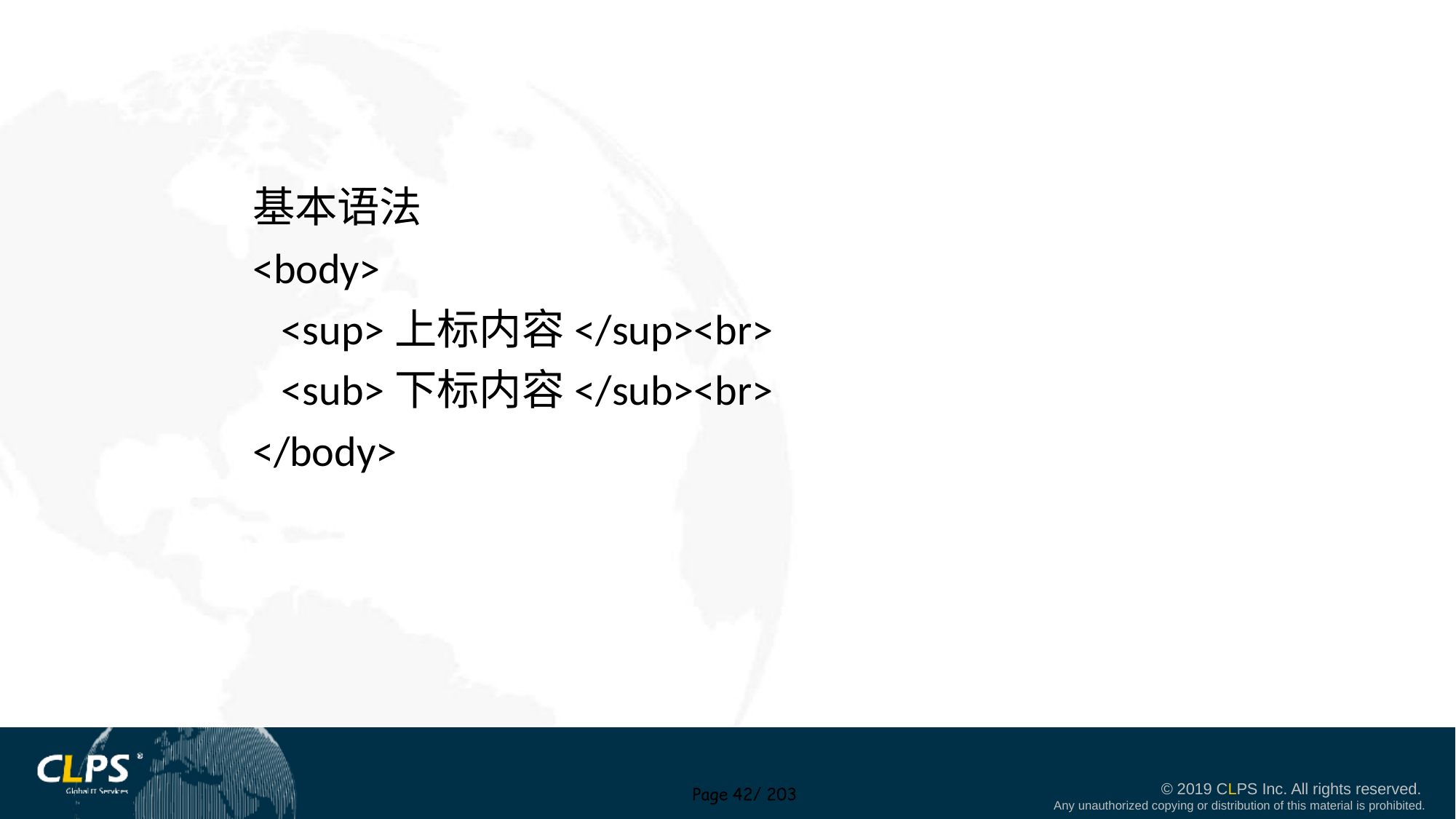

基本语法
<body>
   <sup>上标内容</sup><br>
   <sub>下标内容</sub><br>
</body>
Page 42/ 203